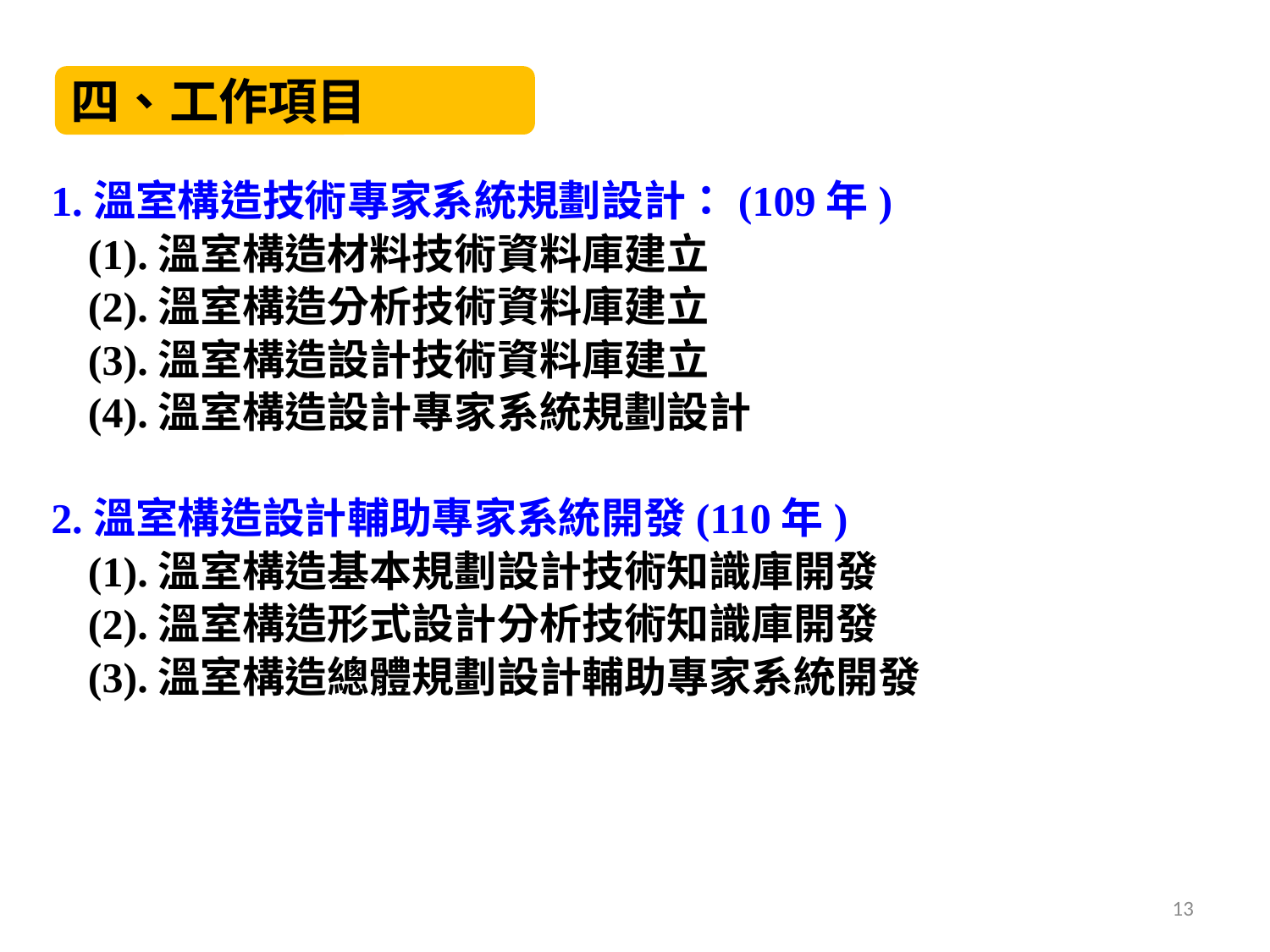

四、工作項目
1.溫室構造技術專家系統規劃設計：(109年)
(1).溫室構造材料技術資料庫建立
(2).溫室構造分析技術資料庫建立
(3).溫室構造設計技術資料庫建立
(4).溫室構造設計專家系統規劃設計

2.溫室構造設計輔助專家系統開發(110年)
(1).溫室構造基本規劃設計技術知識庫開發
(2).溫室構造形式設計分析技術知識庫開發
(3).溫室構造總體規劃設計輔助專家系統開發

13